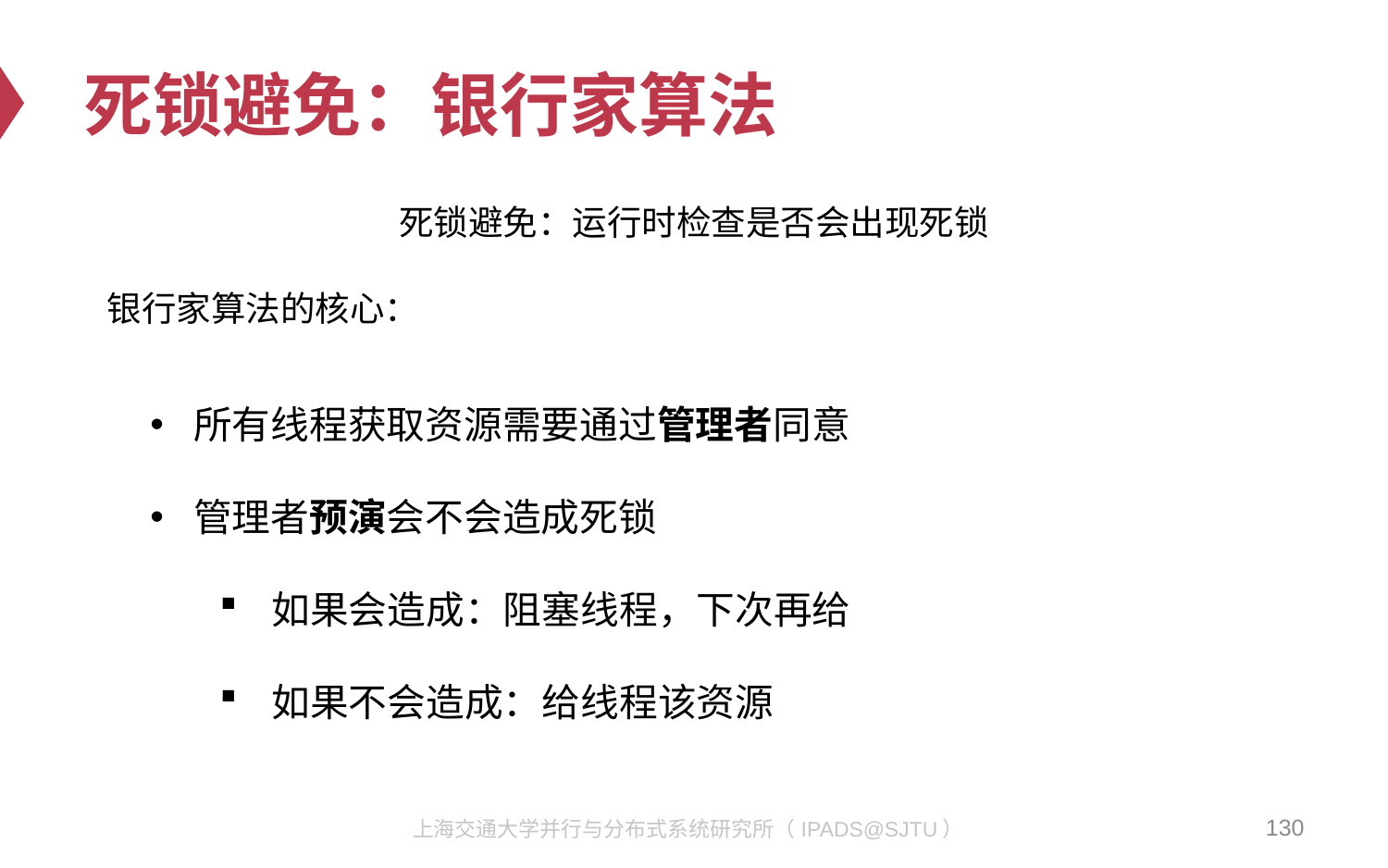

# 死锁避免：银行家算法
死锁避免：运行时检查是否会出现死锁
银行家算法的核心：
所有线程获取资源需要通过管理者同意
管理者预演会不会造成死锁
如果会造成：阻塞线程，下次再给
如果不会造成：给线程该资源
130
上海交通大学并行与分布式系统研究所（IPADS@SJTU）